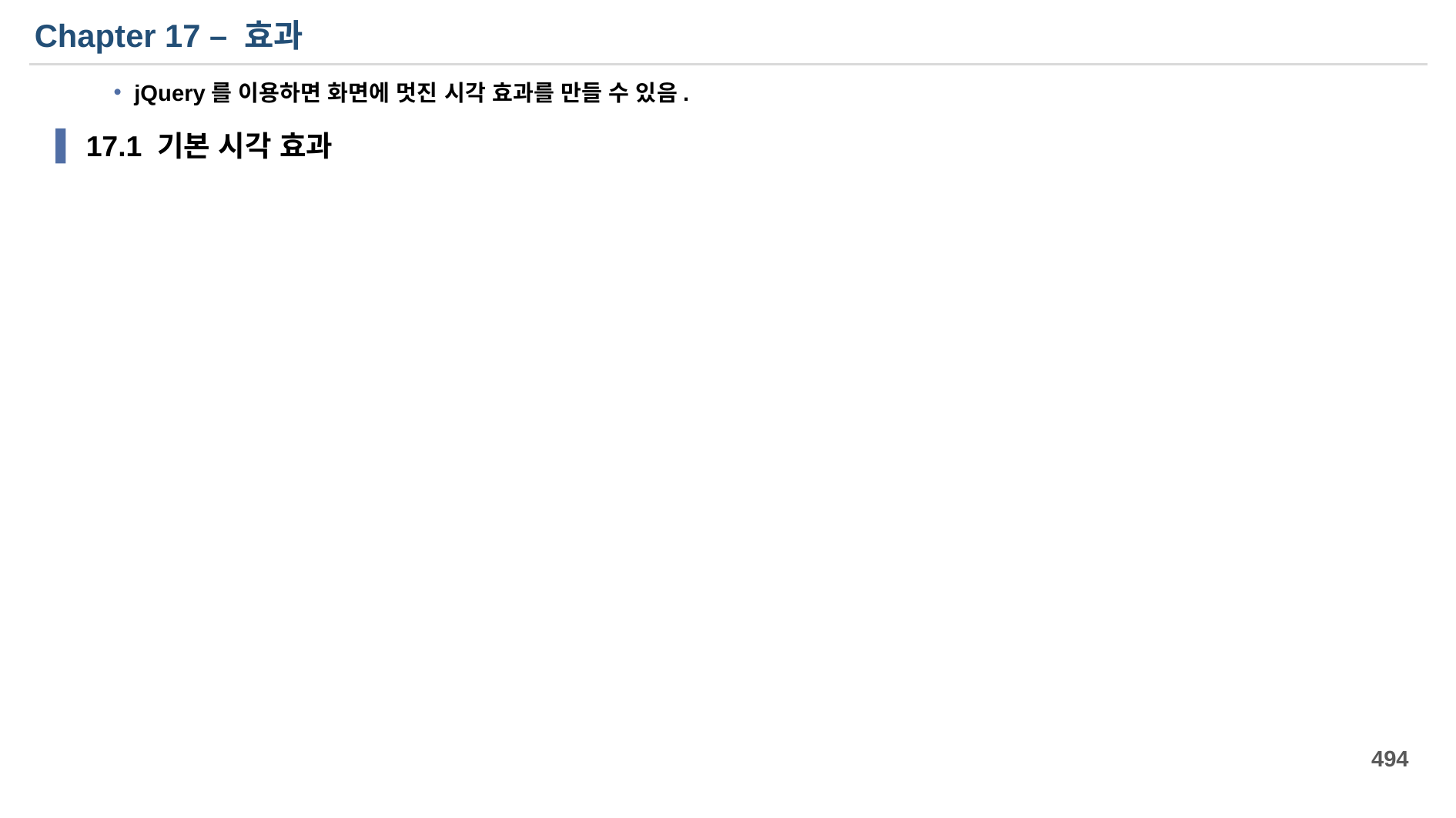

# Chapter 17 – 효과
jQuery를 이용하면 화면에 멋진 시각 효과를 만들 수 있음.
17.1 기본 시각 효과

494